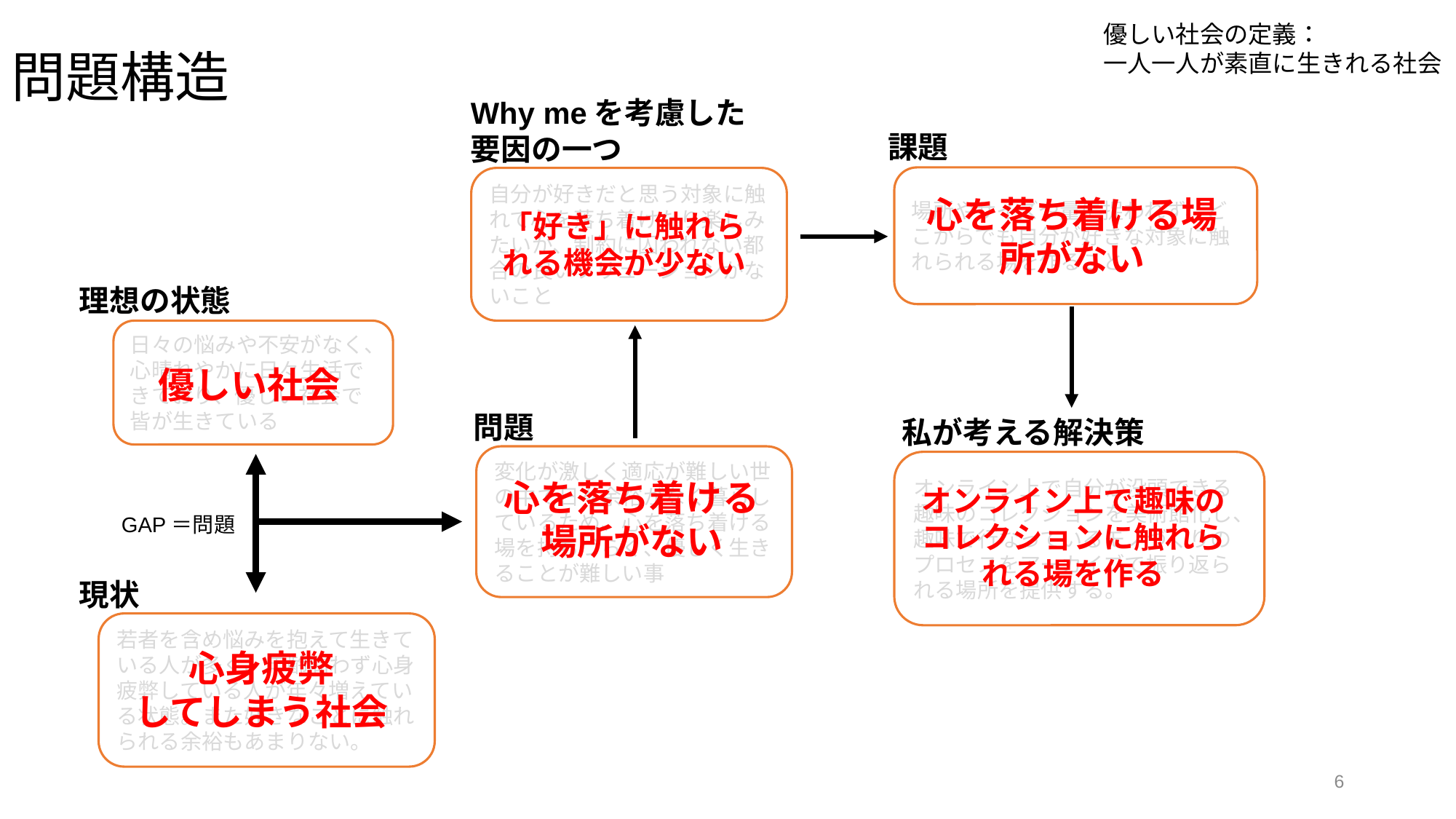

# 問題構造
優しい社会の定義：
一人一人が素直に生きれる社会
Why meを考慮した
要因の一つ
課題
場所やサイズや量に捉われず、どこからでも自分が好きな対象に触れられる場を作ること
自分が好きだと思う対象に触れて心を落ち着けたり楽しみたいが、制約に囚われない都合の良いソリューションがないこと
「好き」に触れられる機会が少ない
心を落ち着ける場所がない
理想の状態
日々の悩みや不安がなく、心晴れやかに日々生活できており、優しい社会で皆が生きている
優しい社会
問題
私が考える解決策
変化が激しく適応が難しい世の中で日々余裕がなく暮らしているため、心を落ち着ける場を持ちづらく、優しく生きることが難しい事
オンライン上で自分が没頭できる趣味のコレクションを美術館化し、
趣味で行なっているモノづくりのプロセスをアーカイブで振り返られる場所を提供する。
心を落ち着ける場所がない
オンライン上で趣味のコレクションに触れられる場を作る
GAP＝問題
現状
若者を含め悩みを抱えて生きている人が多く、年齢問わず心身疲弊している人が年々増えている状態。また好きなことに触れられる余裕もあまりない。
心身疲弊
してしまう社会
6